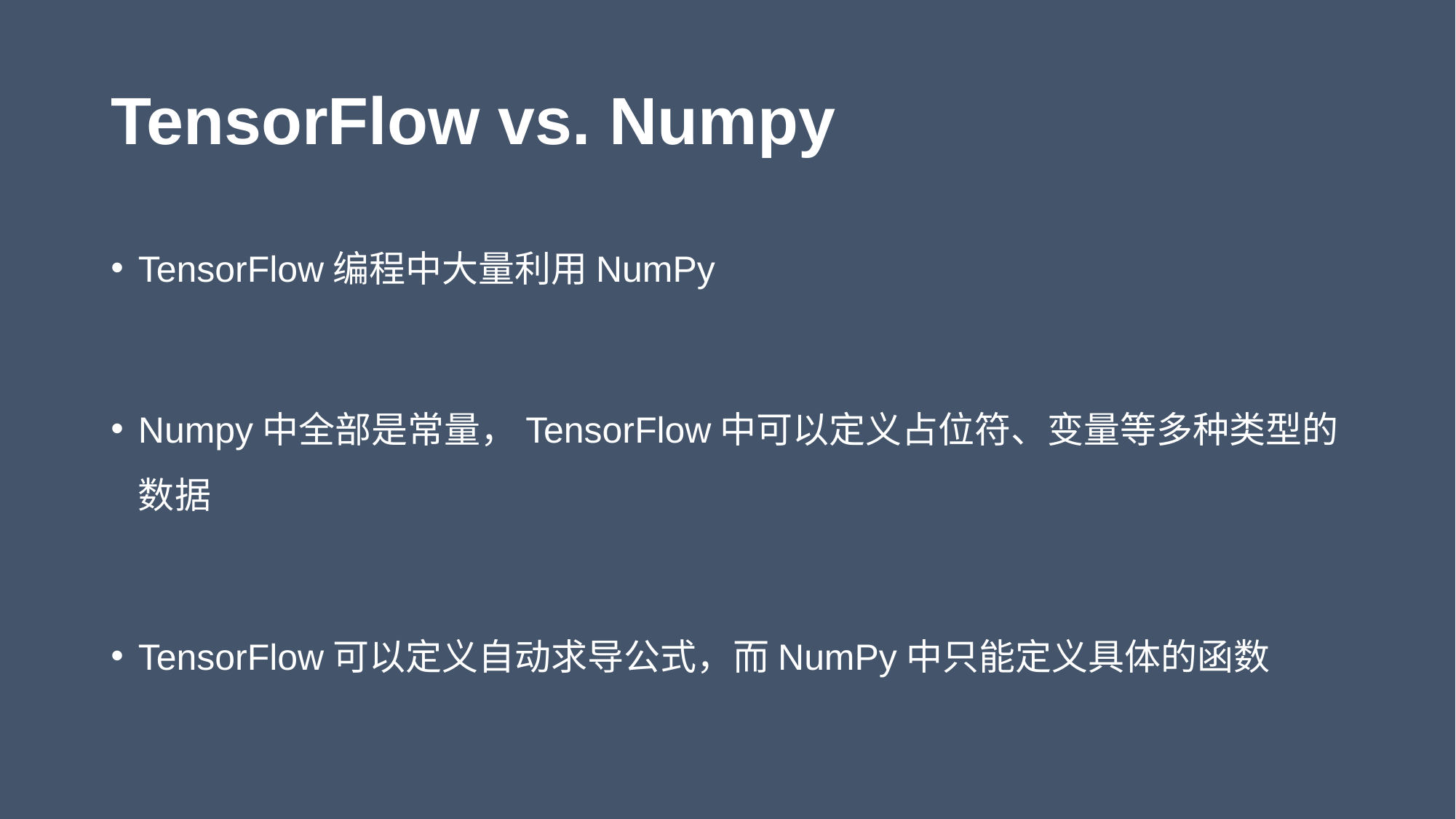

# TensorFlow vs. Numpy
TensorFlow编程中大量利用NumPy

Numpy中全部是常量，TensorFlow中可以定义占位符、变量等多种类型的数据

TensorFlow可以定义自动求导公式，而NumPy中只能定义具体的函数